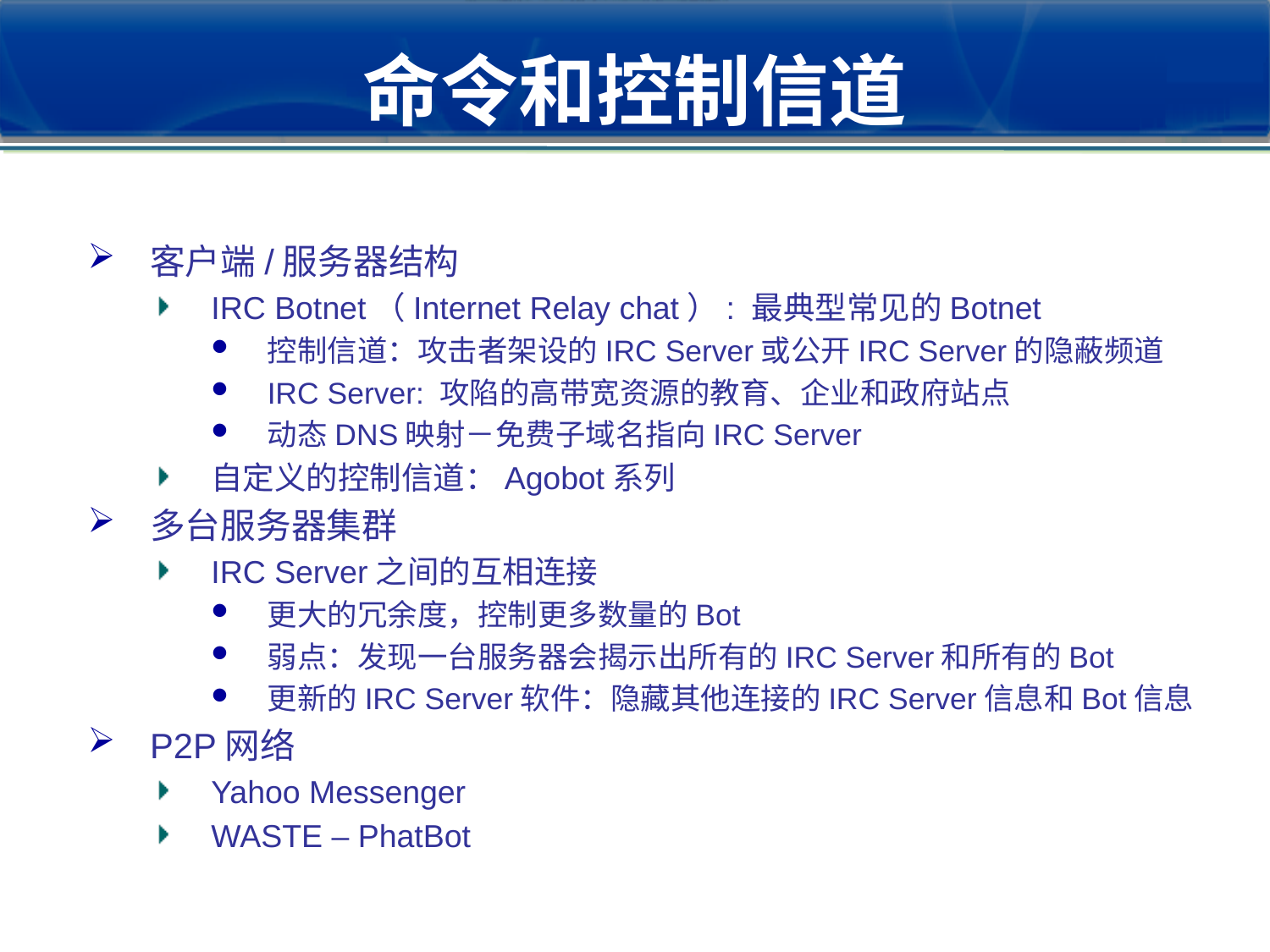

# 命令和控制信道
客户端/服务器结构
IRC Botnet（Internet Relay chat）: 最典型常见的Botnet
控制信道：攻击者架设的IRC Server或公开IRC Server的隐蔽频道
IRC Server: 攻陷的高带宽资源的教育、企业和政府站点
动态DNS映射－免费子域名指向IRC Server
自定义的控制信道：Agobot系列
多台服务器集群
IRC Server之间的互相连接
更大的冗余度，控制更多数量的Bot
弱点：发现一台服务器会揭示出所有的IRC Server和所有的Bot
更新的IRC Server软件：隐藏其他连接的IRC Server信息和Bot信息
P2P网络
Yahoo Messenger
WASTE – PhatBot